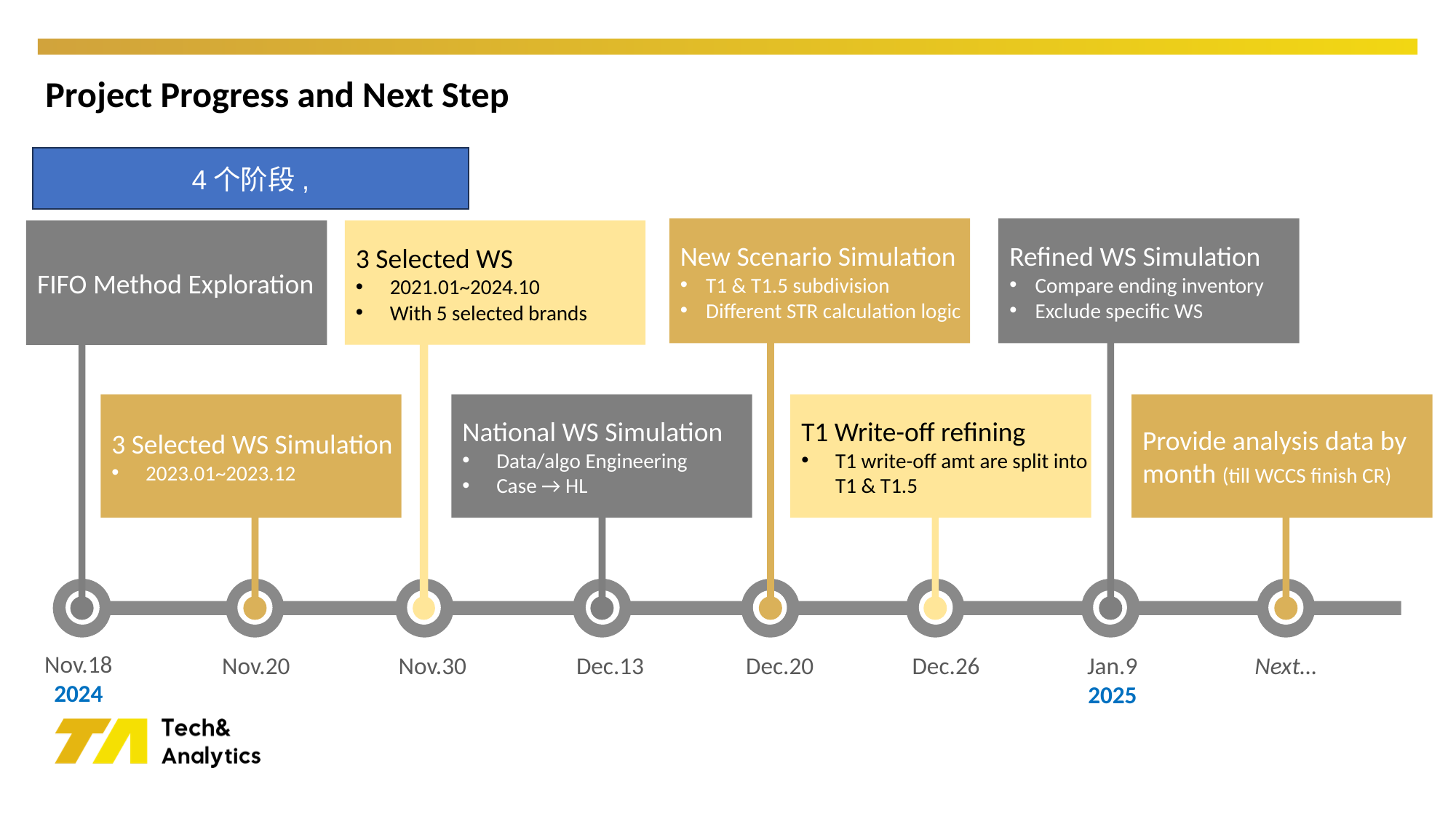

# Project Progress and Next Step
4个阶段,
New Scenario Simulation
T1 & T1.5 subdivision
Different STR calculation logic
Refined WS Simulation
Compare ending inventory
Exclude specific WS
3 Selected WS
2021.01~2024.10
With 5 selected brands
FIFO Method Exploration

3 Selected WS Simulation
2023.01~2023.12
National WS Simulation
Data/algo Engineering
Case → HL
T1 Write-off refining
T1 write-off amt are split into T1 & T1.5
Provide analysis data by month (till WCCS finish CR)

Nov.18
2024
Next…
Nov.20
Nov.30
Dec.13
Dec.20
Dec.26
Jan.9
2025